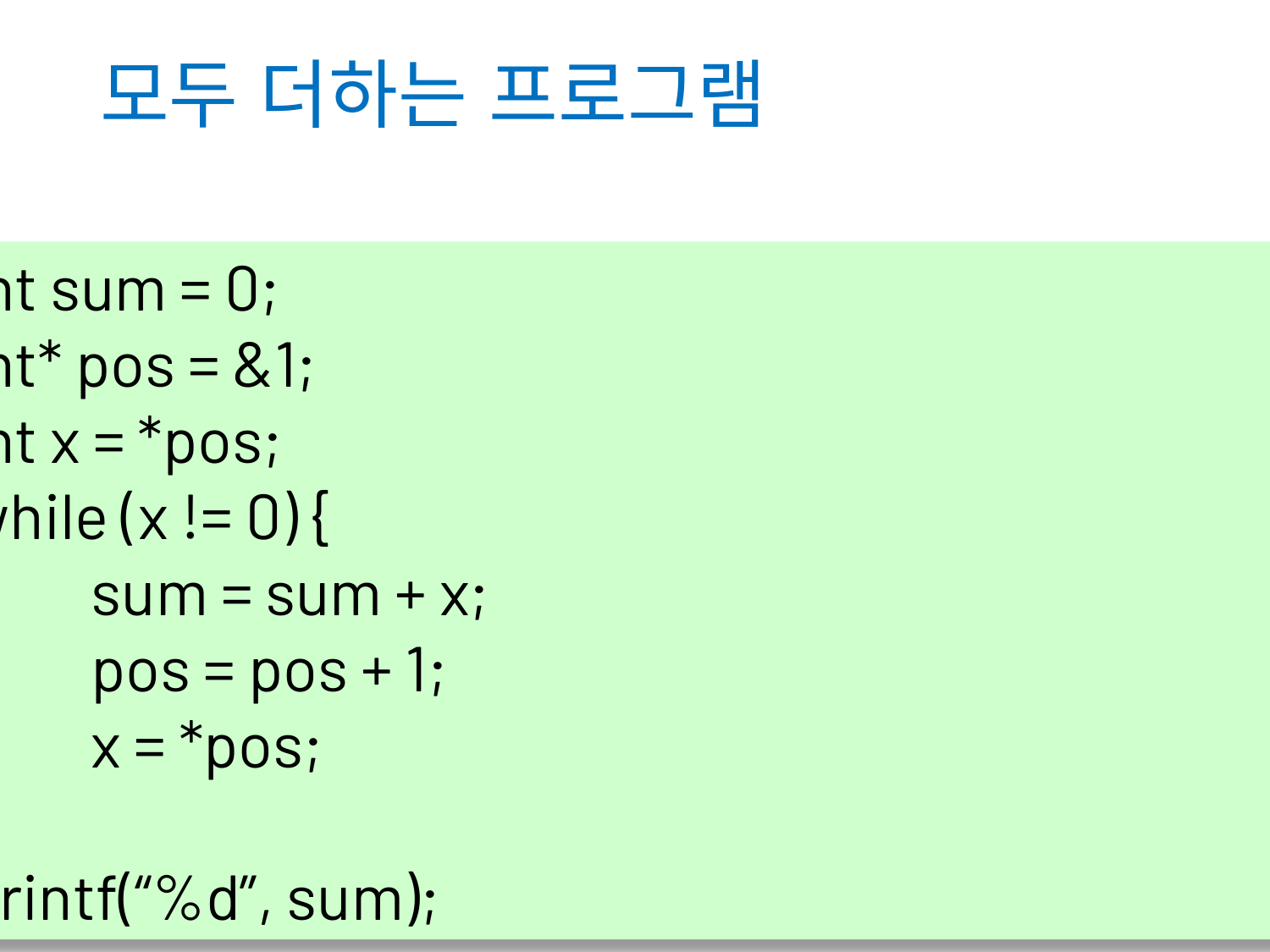

# 모두 더하는 프로그램
int sum = 0;
int* pos = &1;
int x = *pos;
while (x != 0) {
	sum = sum + x;
	pos = pos + 1;
	x = *pos;
}
printf(“%d”, sum);
C (2025)
197